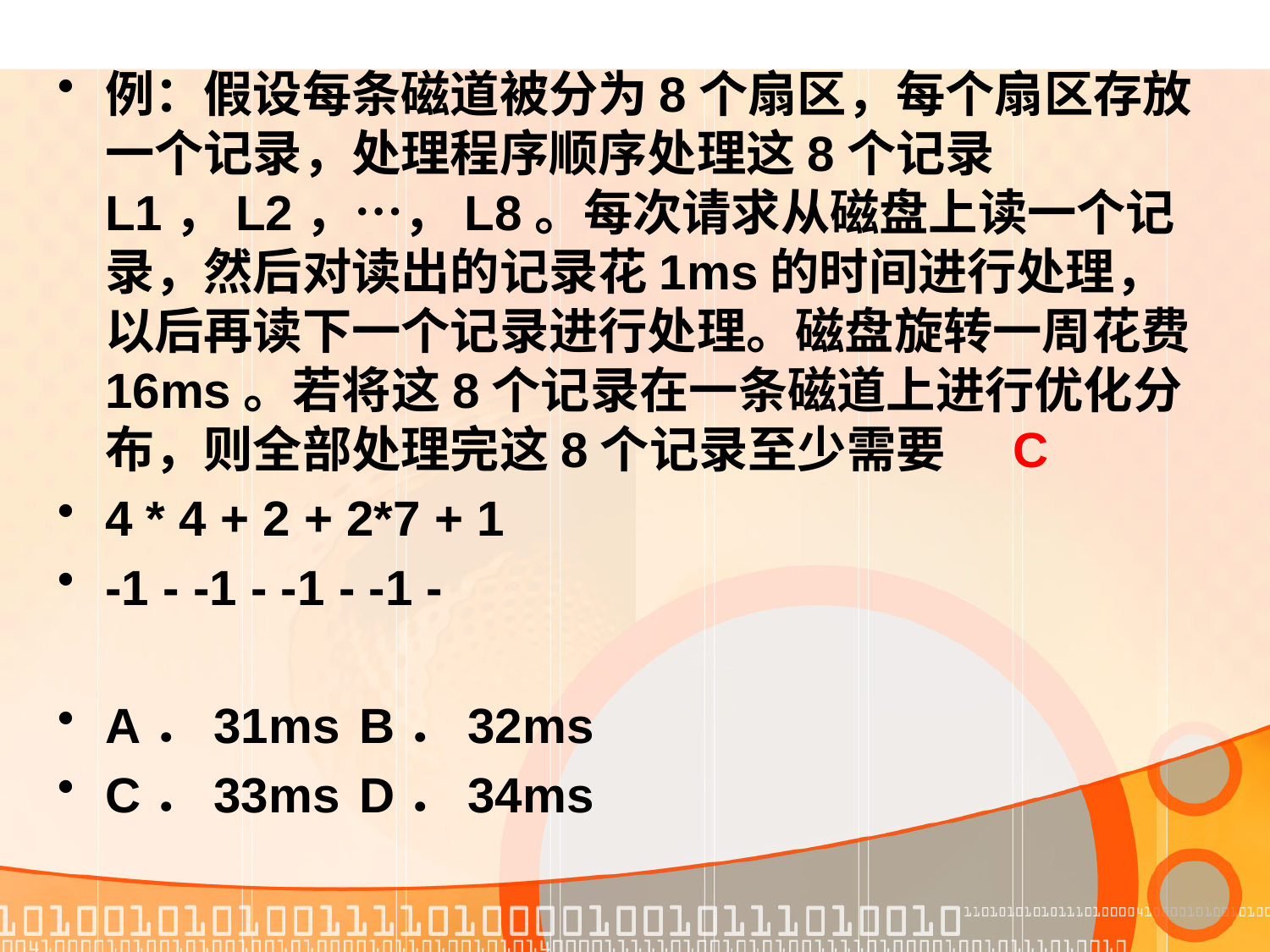

例：假设每条磁道被分为8个扇区，每个扇区存放一个记录，处理程序顺序处理这8个记录L1，L2，…，L8。每次请求从磁盘上读一个记录，然后对读出的记录花1ms的时间进行处理，以后再读下一个记录进行处理。磁盘旋转一周花费16ms。若将这8个记录在一条磁道上进行优化分布，则全部处理完这8个记录至少需要     C
4 * 4 + 2 + 2*7 + 1
-1 - -1 - -1 - -1 -

A．31ms	B．32ms
C．33ms	D．34ms